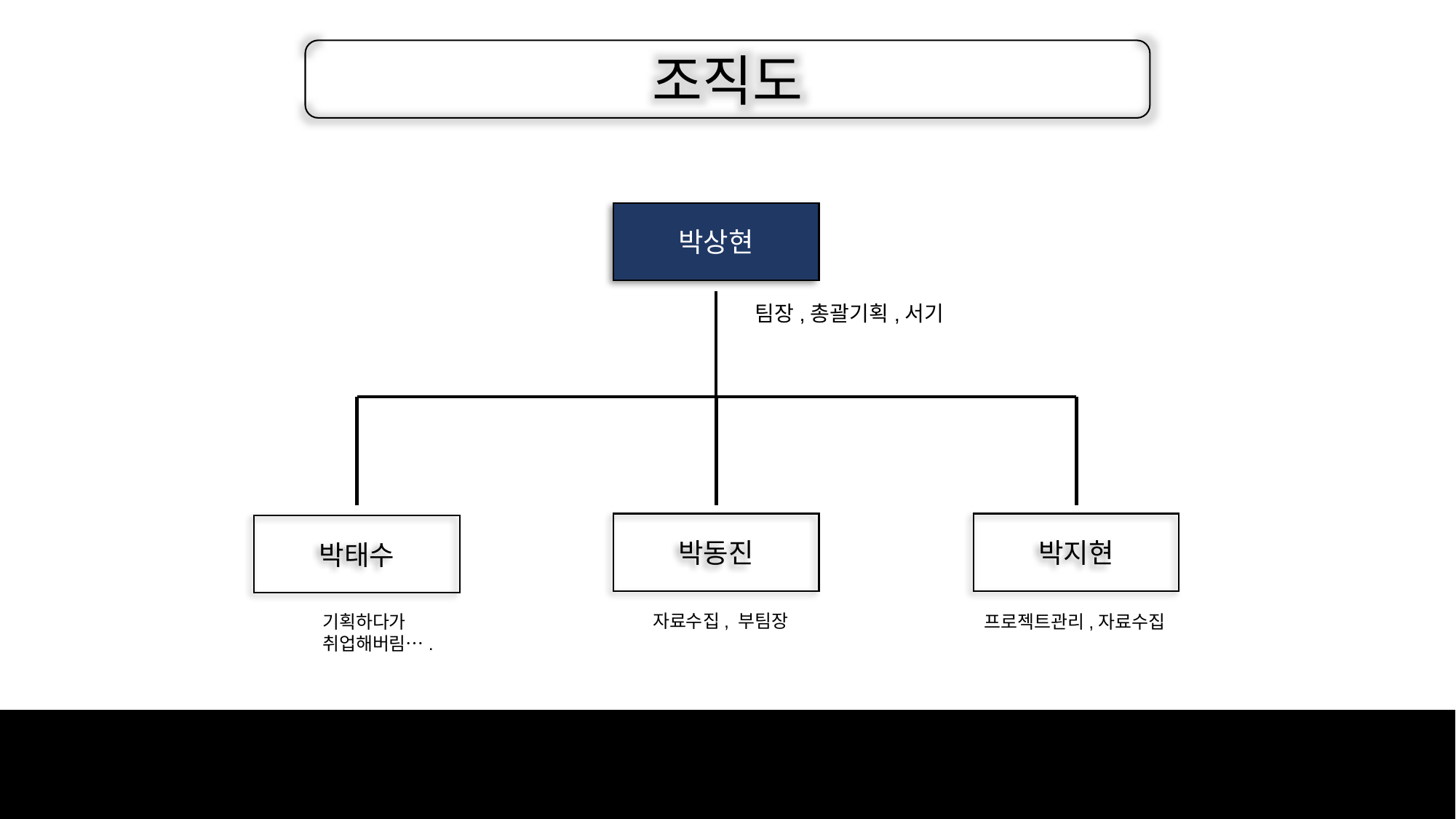

조직도
박상현
팀장,총괄기획,서기
박동진
박지현
박태수
자료수집, 부팀장
프로젝트관리,자료수집
기획하다가
취업해버림….